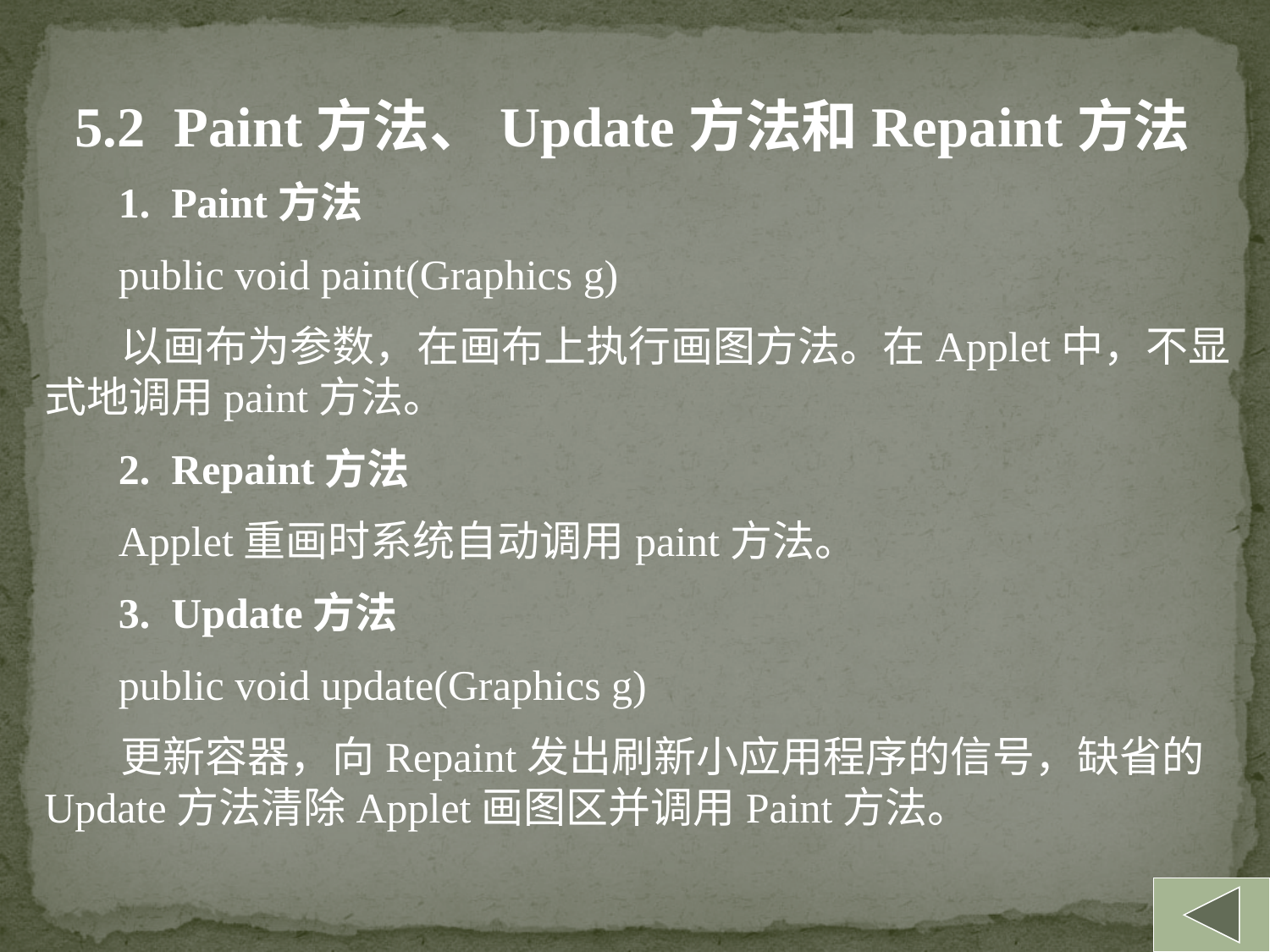

5.2  Paint方法、Update方法和Repaint方法
       1.  Paint方法
       public void paint(Graphics g)
       以画布为参数，在画布上执行画图方法。在Applet中，不显式地调用paint方法。
       2.  Repaint方法
       Applet重画时系统自动调用paint方法。
       3.  Update方法
       public void update(Graphics g)
       更新容器，向Repaint发出刷新小应用程序的信号，缺省的Update方法清除Applet画图区并调用Paint方法。